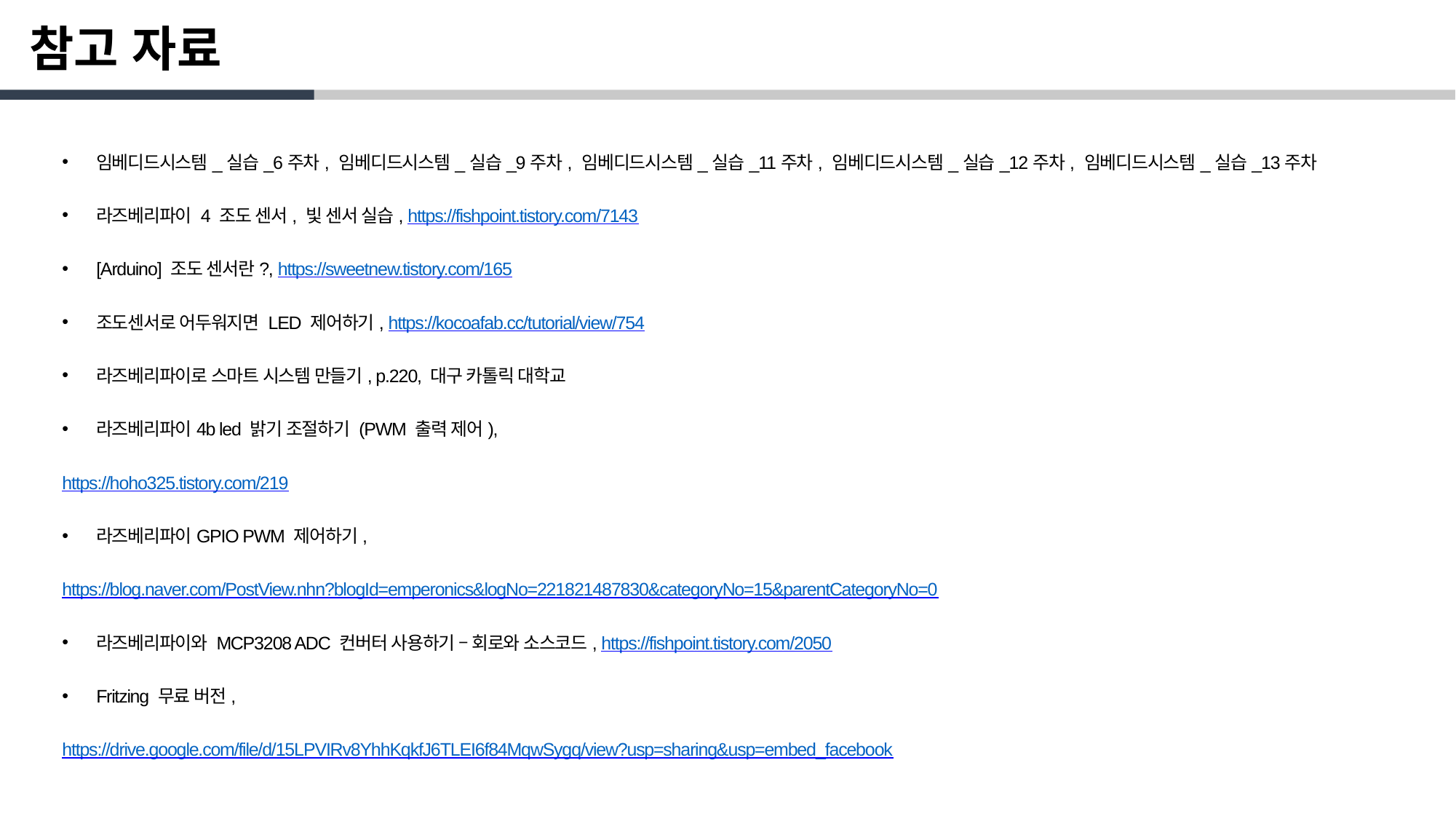

참고 자료

임베디드시스템_실습_6주차, 임베디드시스템_실습_9주차, 임베디드시스템_실습_11주차, 임베디드시스템_실습_12주차, 임베디드시스템_실습_13주차
라즈베리파이 4 조도 센서, 빛 센서 실습, https://fishpoint.tistory.com/7143
[Arduino] 조도 센서란?, https://sweetnew.tistory.com/165
조도센서로 어두워지면 LED 제어하기, https://kocoafab.cc/tutorial/view/754
라즈베리파이로 스마트 시스템 만들기, p.220, 대구 카톨릭 대학교
라즈베리파이4b led 밝기 조절하기 (PWM 출력 제어),
https://hoho325.tistory.com/219
라즈베리파이GPIO PWM 제어하기,
https://blog.naver.com/PostView.nhn?blogId=emperonics&logNo=221821487830&categoryNo=15&parentCategoryNo=0
라즈베리파이와 MCP3208 ADC 컨버터 사용하기 – 회로와 소스코드, https://fishpoint.tistory.com/2050
Fritzing 무료 버전,
https://drive.google.com/file/d/15LPVIRv8YhhKqkfJ6TLEI6f84MqwSygq/view?usp=sharing&usp=embed_facebook